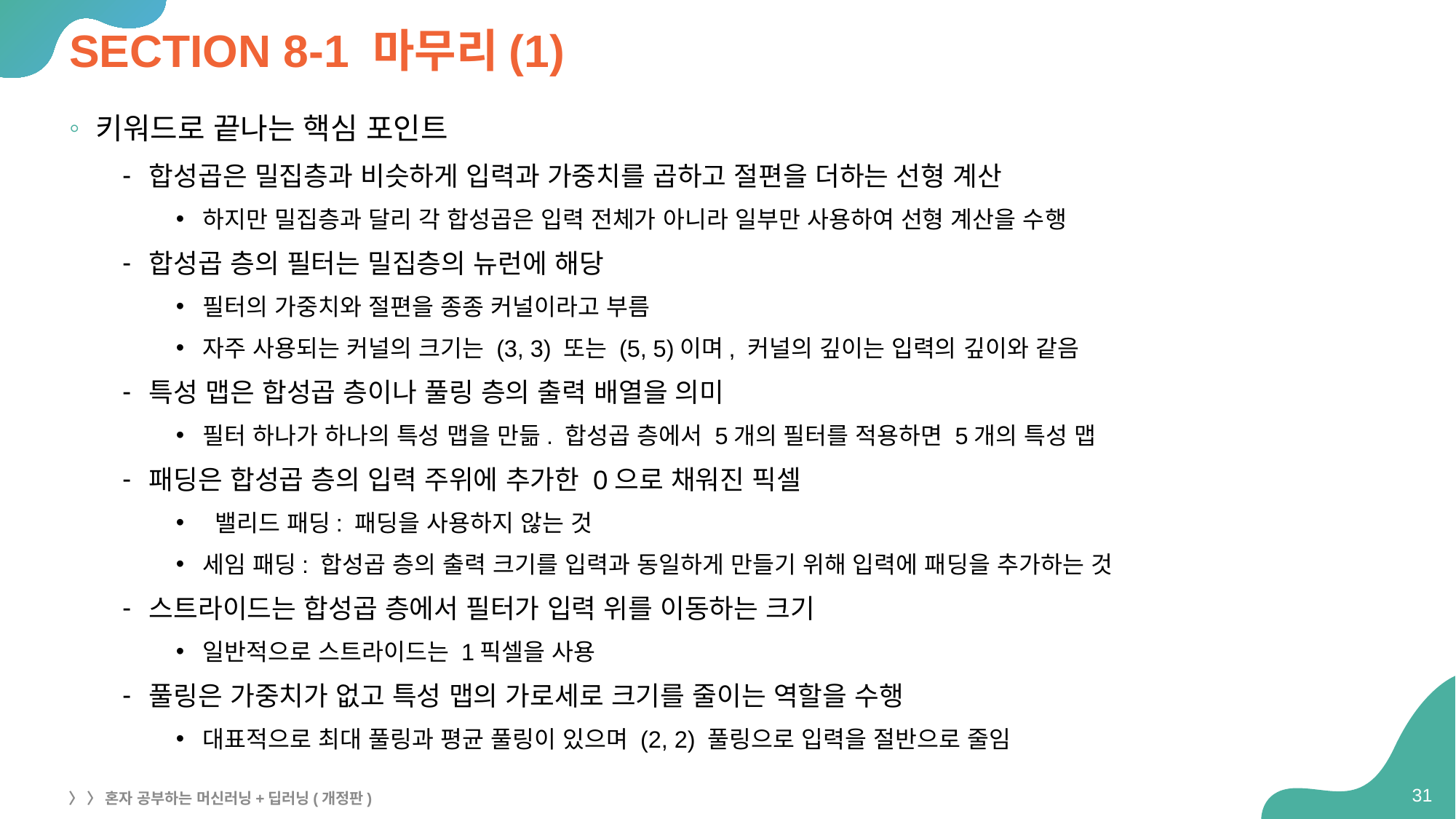

# SECTION 8-1 마무리(1)
키워드로 끝나는 핵심 포인트
합성곱은 밀집층과 비슷하게 입력과 가중치를 곱하고 절편을 더하는 선형 계산
하지만 밀집층과 달리 각 합성곱은 입력 전체가 아니라 일부만 사용하여 선형 계산을 수행
합성곱 층의 필터는 밀집층의 뉴런에 해당
필터의 가중치와 절편을 종종 커널이라고 부름
자주 사용되는 커널의 크기는 (3, 3) 또는 (5, 5)이며, 커널의 깊이는 입력의 깊이와 같음
특성 맵은 합성곱 층이나 풀링 층의 출력 배열을 의미
필터 하나가 하나의 특성 맵을 만듦. 합성곱 층에서 5개의 필터를 적용하면 5개의 특성 맵
패딩은 합성곱 층의 입력 주위에 추가한 0으로 채워진 픽셀
 밸리드 패딩: 패딩을 사용하지 않는 것
세임 패딩: 합성곱 층의 출력 크기를 입력과 동일하게 만들기 위해 입력에 패딩을 추가하는 것
스트라이드는 합성곱 층에서 필터가 입력 위를 이동하는 크기
일반적으로 스트라이드는 1픽셀을 사용
풀링은 가중치가 없고 특성 맵의 가로세로 크기를 줄이는 역할을 수행
대표적으로 최대 풀링과 평균 풀링이 있으며 (2, 2) 풀링으로 입력을 절반으로 줄임
31
〉 〉 혼자 공부하는 머신러닝+딥러닝(개정판)